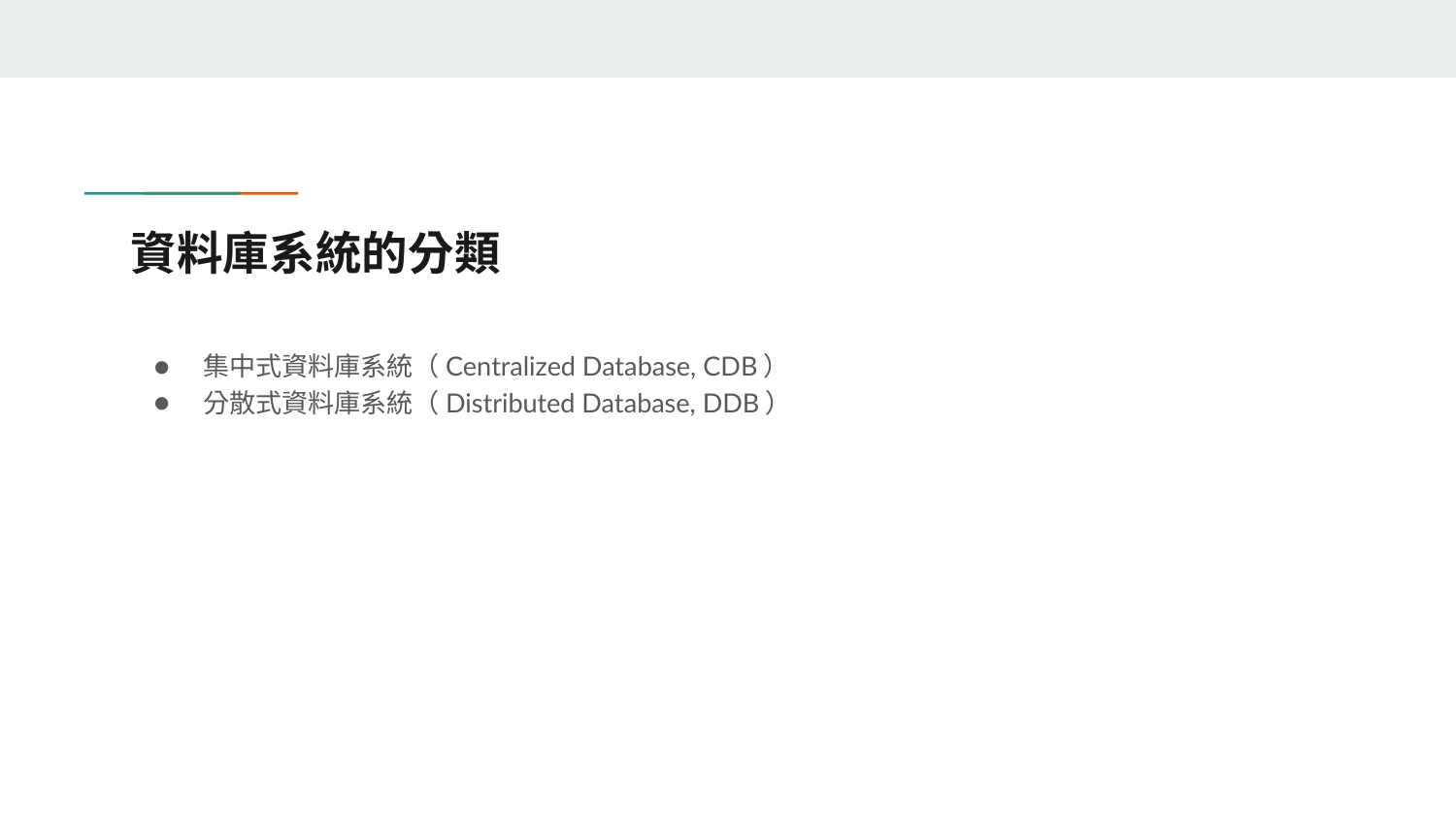

# 資料庫系統的分類
集中式資料庫系統（Centralized Database, CDB）
分散式資料庫系統（Distributed Database, DDB）